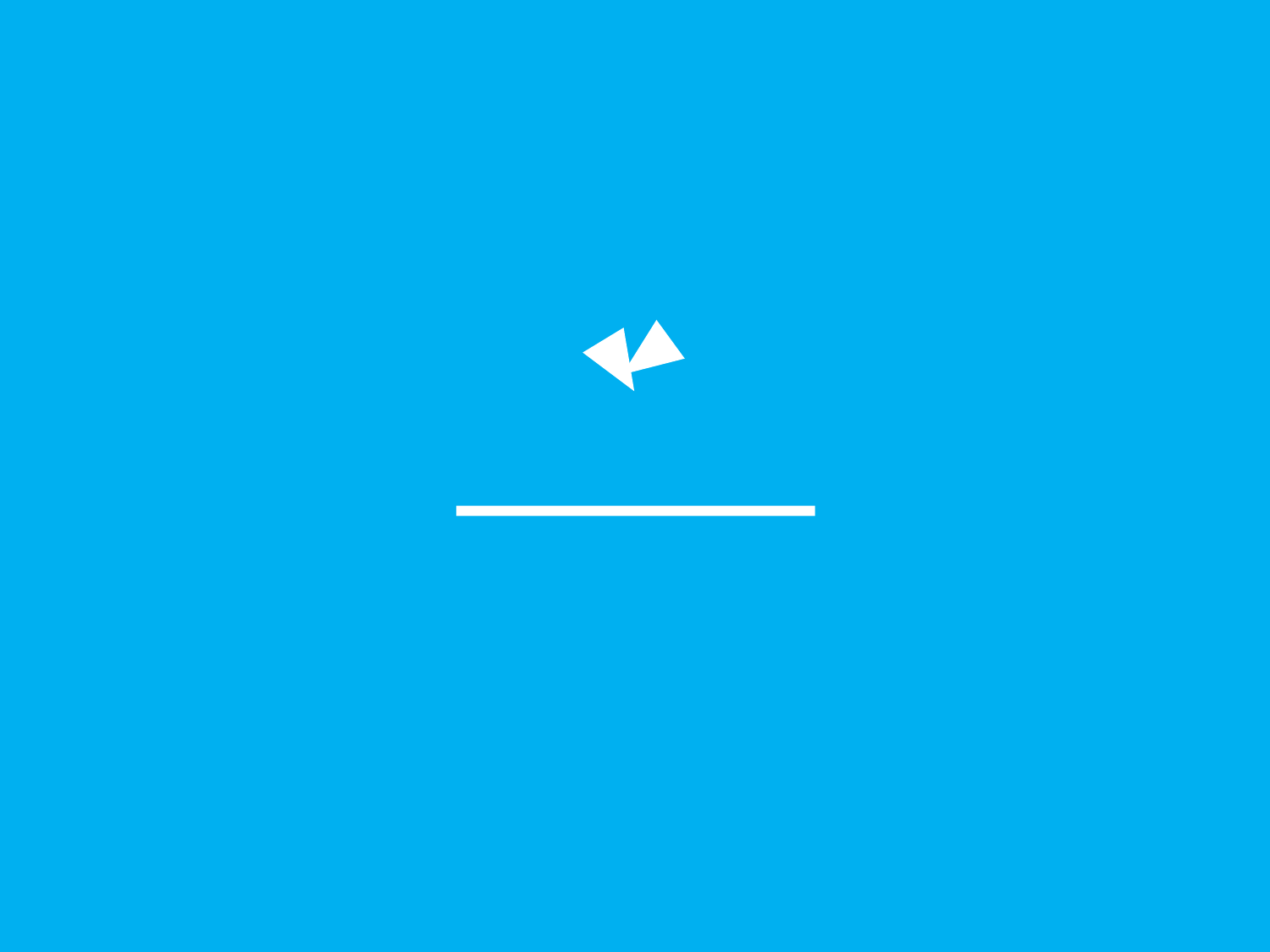

FEEL LIGHT

창의적공학설계 3조
장원준 (팀장)
권혁진 문태진
손용락 조세현